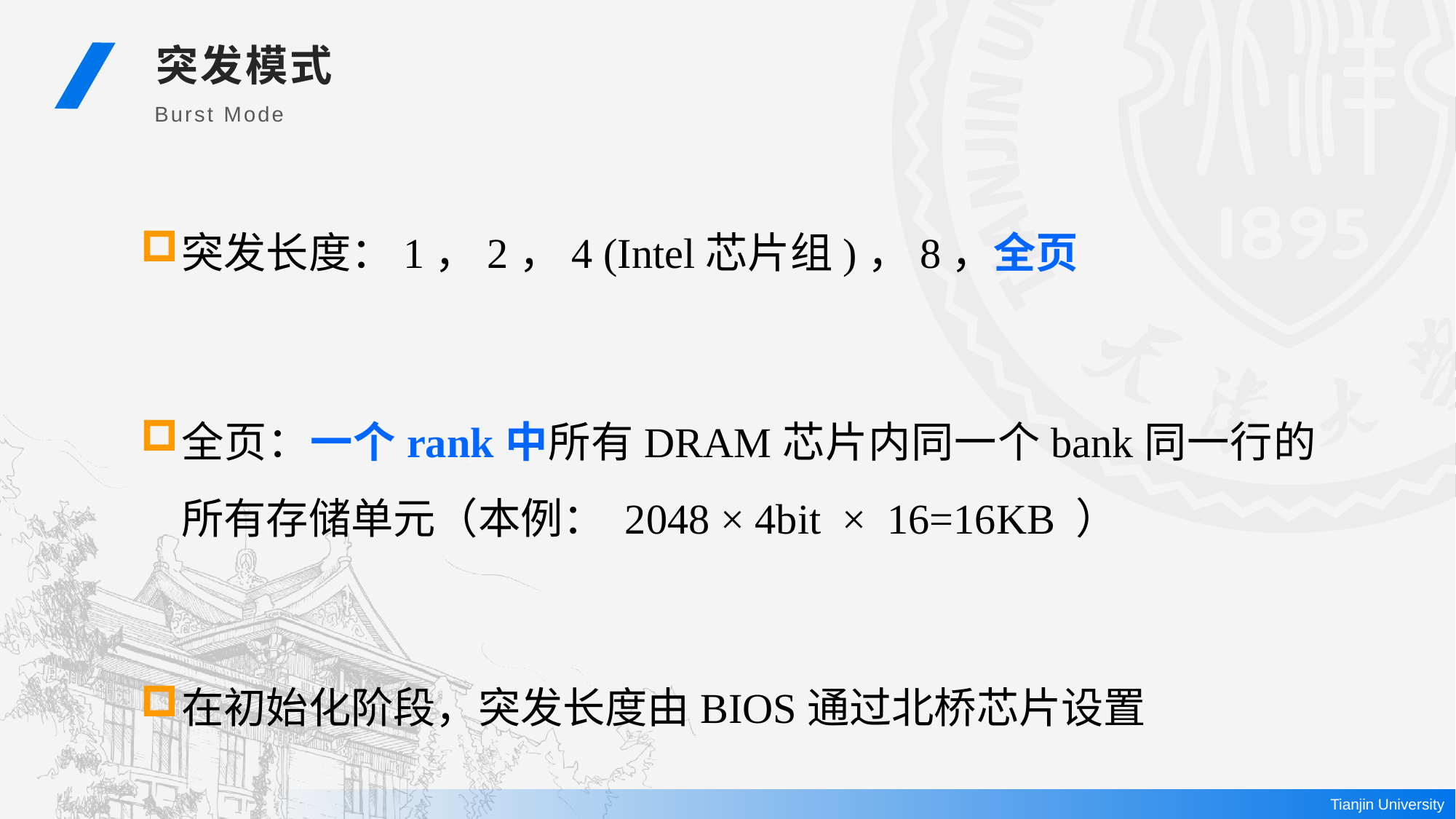

突发模式
Burst Mode
突发长度：1，2，4 (Intel芯片组)，8，全页

全页：一个rank中所有DRAM芯片内同一个bank同一行的所有存储单元（本例： 2048 × 4bit  ×  16=16KB ）

在初始化阶段，突发长度由BIOS通过北桥芯片设置